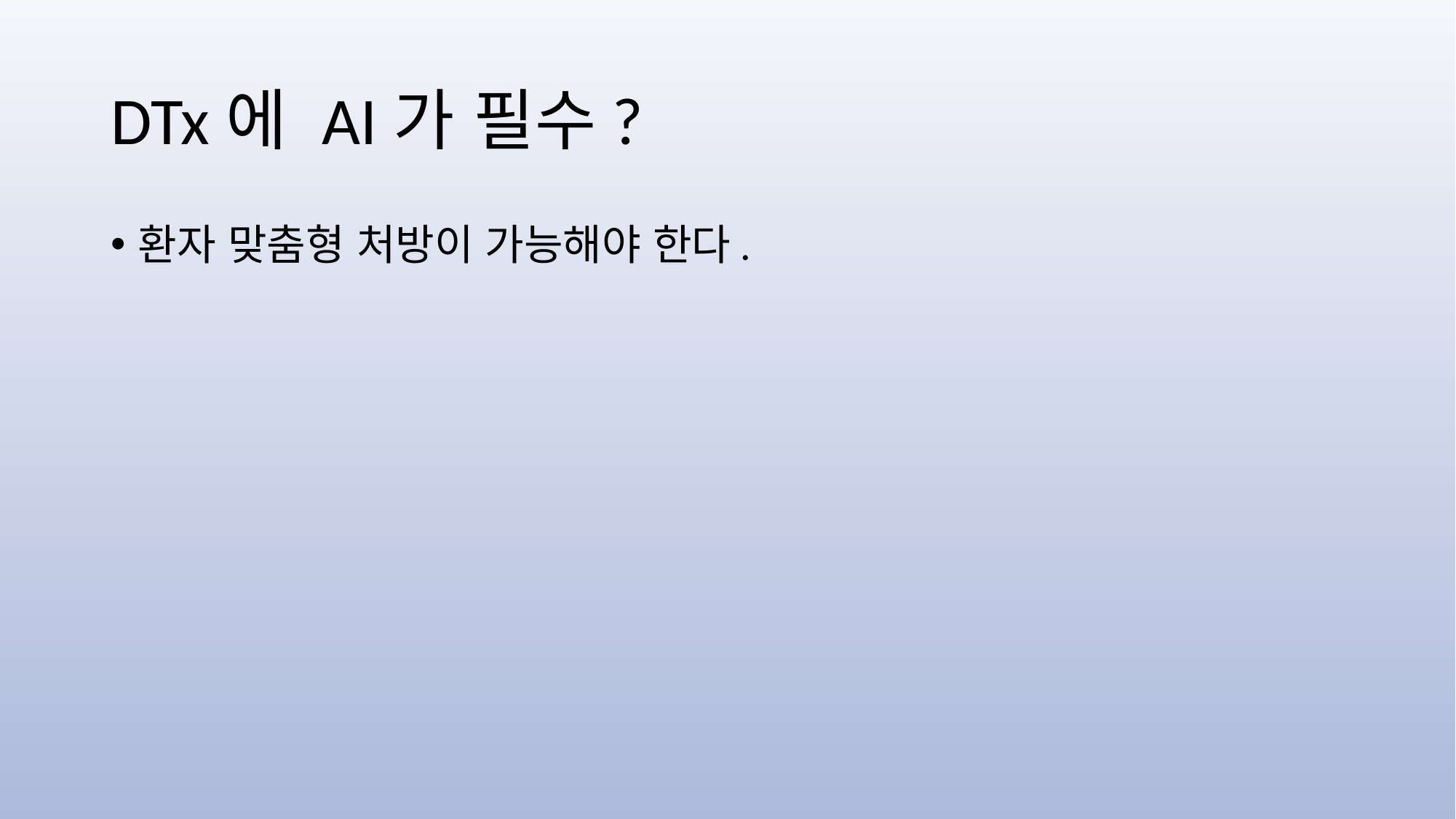

# DTx에 AI가 필수?
환자 맞춤형 처방이 가능해야 한다.